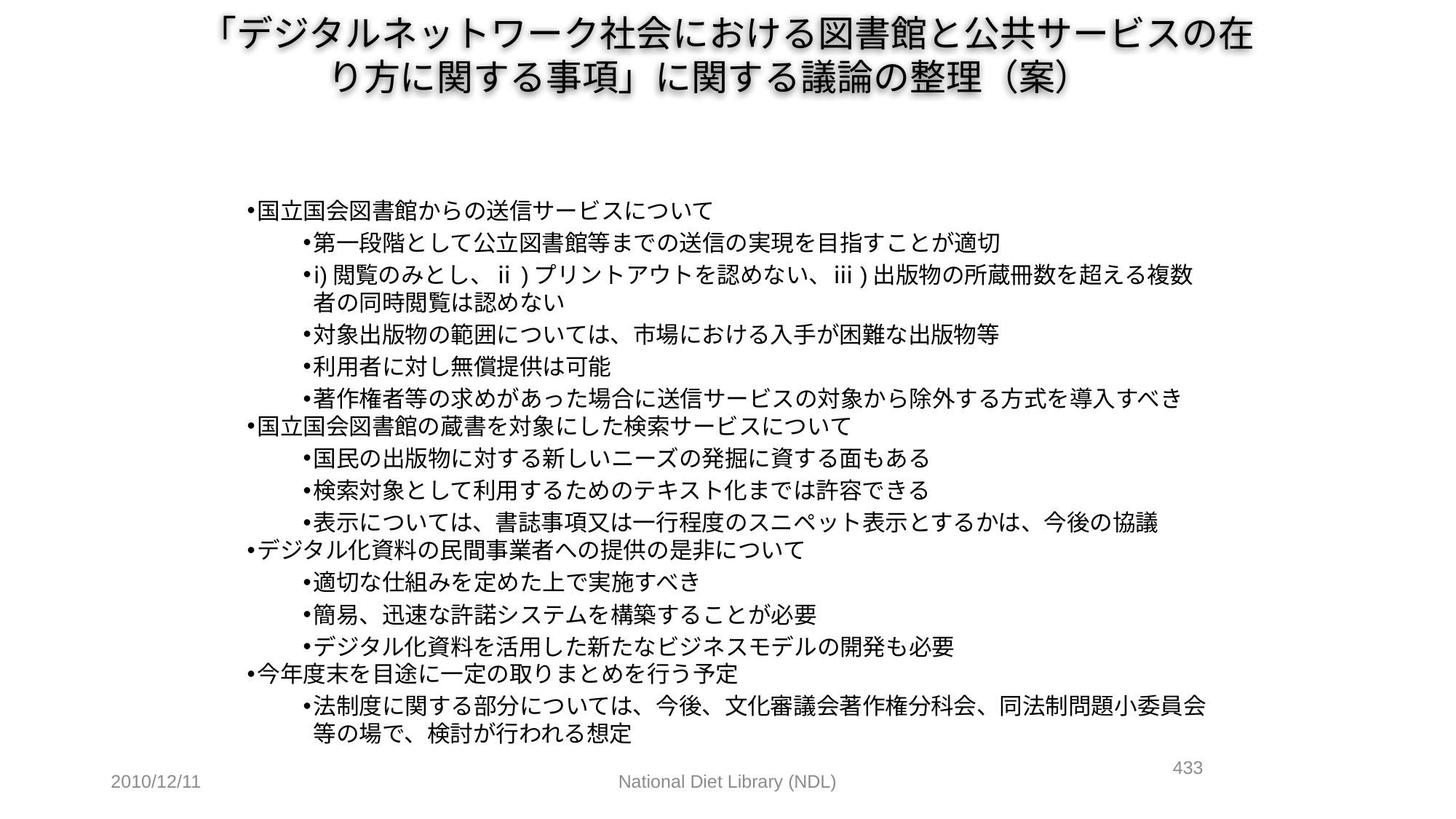

「デジタルネットワーク社会における図書館と公共サービスの在り方に関する事項」に関する議論の整理（案）
電子書籍の利用と流通の円滑化に関する検討会議（2010年4月27日、第7回会議）
国立国会図書館からの送信サービスについて
第一段階として公立図書館等までの送信の実現を目指すことが適切
ⅰ)閲覧のみとし、ⅱ)プリントアウトを認めない、ⅲ)出版物の所蔵冊数を超える複数者の同時閲覧は認めない
対象出版物の範囲については、市場における入手が困難な出版物等
利用者に対し無償提供は可能
著作権者等の求めがあった場合に送信サービスの対象から除外する方式を導入すべき
国立国会図書館の蔵書を対象にした検索サービスについて
国民の出版物に対する新しいニーズの発掘に資する面もある
検索対象として利用するためのテキスト化までは許容できる
表示については、書誌事項又は一行程度のスニペット表示とするかは、今後の協議
デジタル化資料の民間事業者への提供の是非について
適切な仕組みを定めた上で実施すべき
簡易、迅速な許諾システムを構築することが必要
デジタル化資料を活用した新たなビジネスモデルの開発も必要
今年度末を目途に一定の取りまとめを行う予定
法制度に関する部分については、今後、文化審議会著作権分科会、同法制問題小委員会等の場で、検討が行われる想定
433
2010/12/11
National Diet Library (NDL)